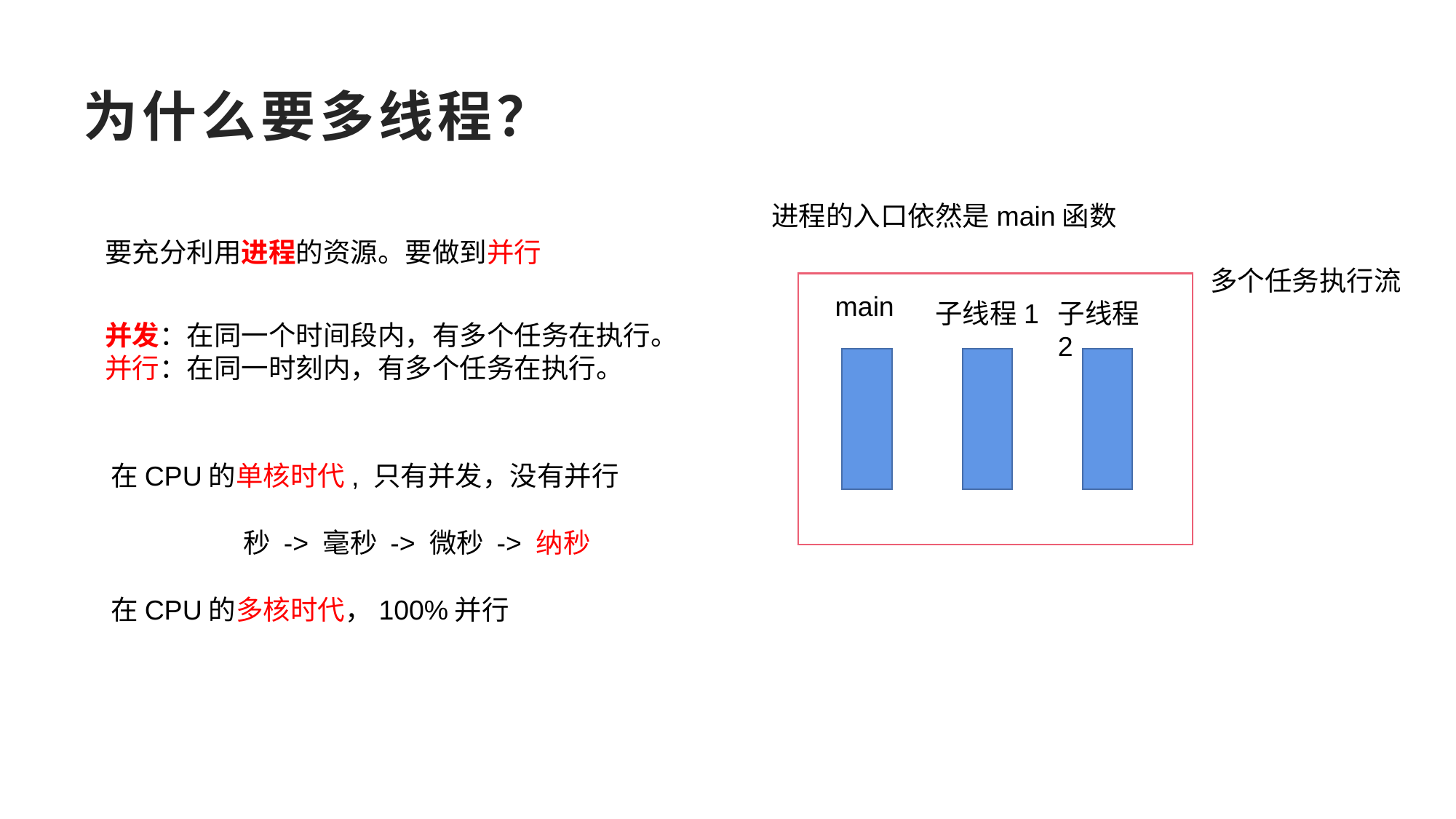

# 为什么要多线程？
进程的入口依然是main函数
要充分利用进程的资源。要做到并行
多个任务执行流

main
子线程1
子线程2
并发：在同一个时间段内，有多个任务在执行。
并行：在同一时刻内，有多个任务在执行。

在CPU的单核时代, 只有并发，没有并行
秒 -> 毫秒 -> 微秒 -> 纳秒
在CPU的多核时代，100%并行